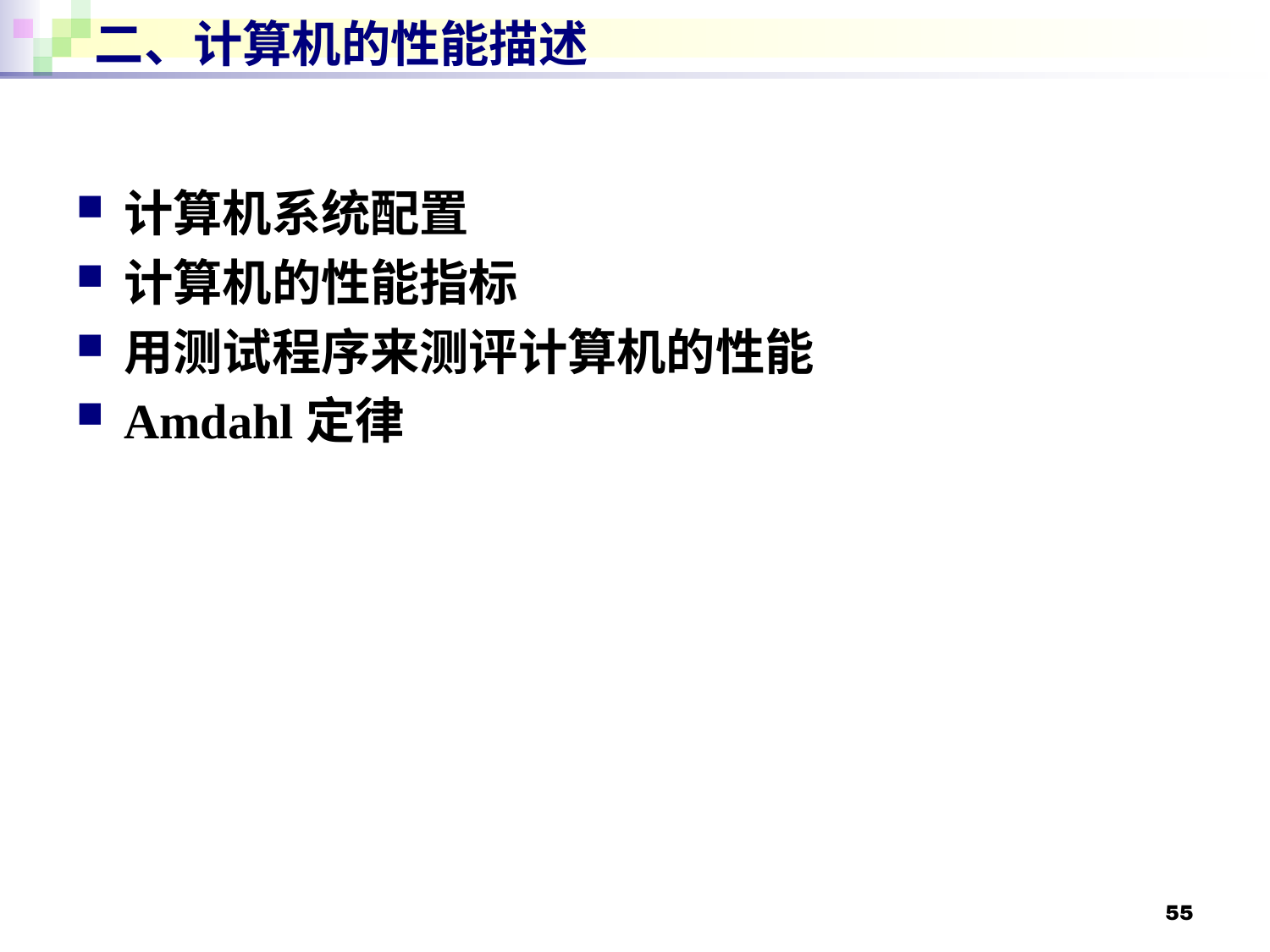

# 二、计算机的性能描述
计算机系统配置
计算机的性能指标
用测试程序来测评计算机的性能
Amdahl定律
55